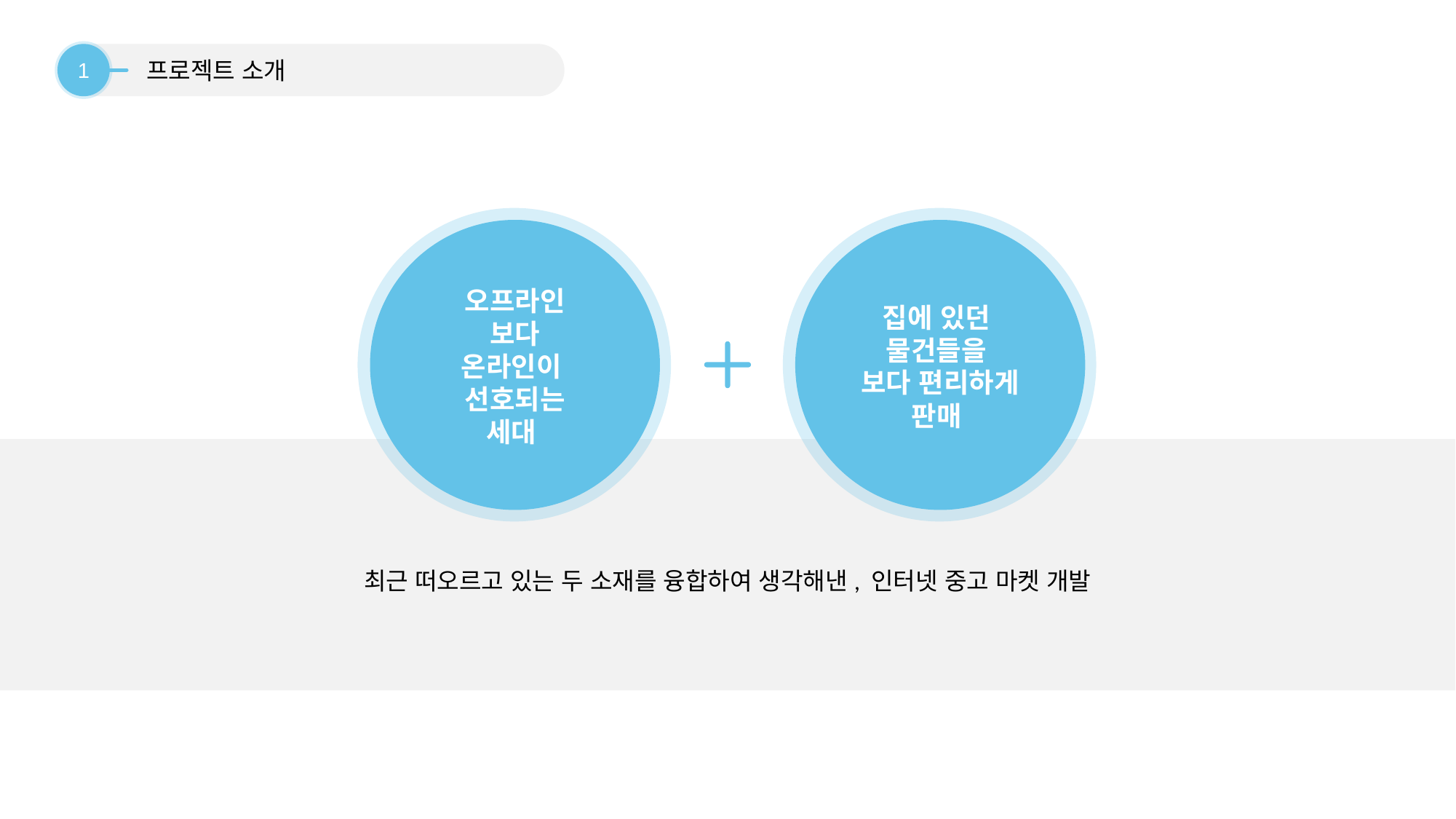

1

프로젝트 소개

오프라인
보다
온라인이
선호되는
세대
집에 있던
물건들을
보다 편리하게
판매

최근 떠오르고 있는 두 소재를 융합하여 생각해낸, 인터넷 중고 마켓 개발